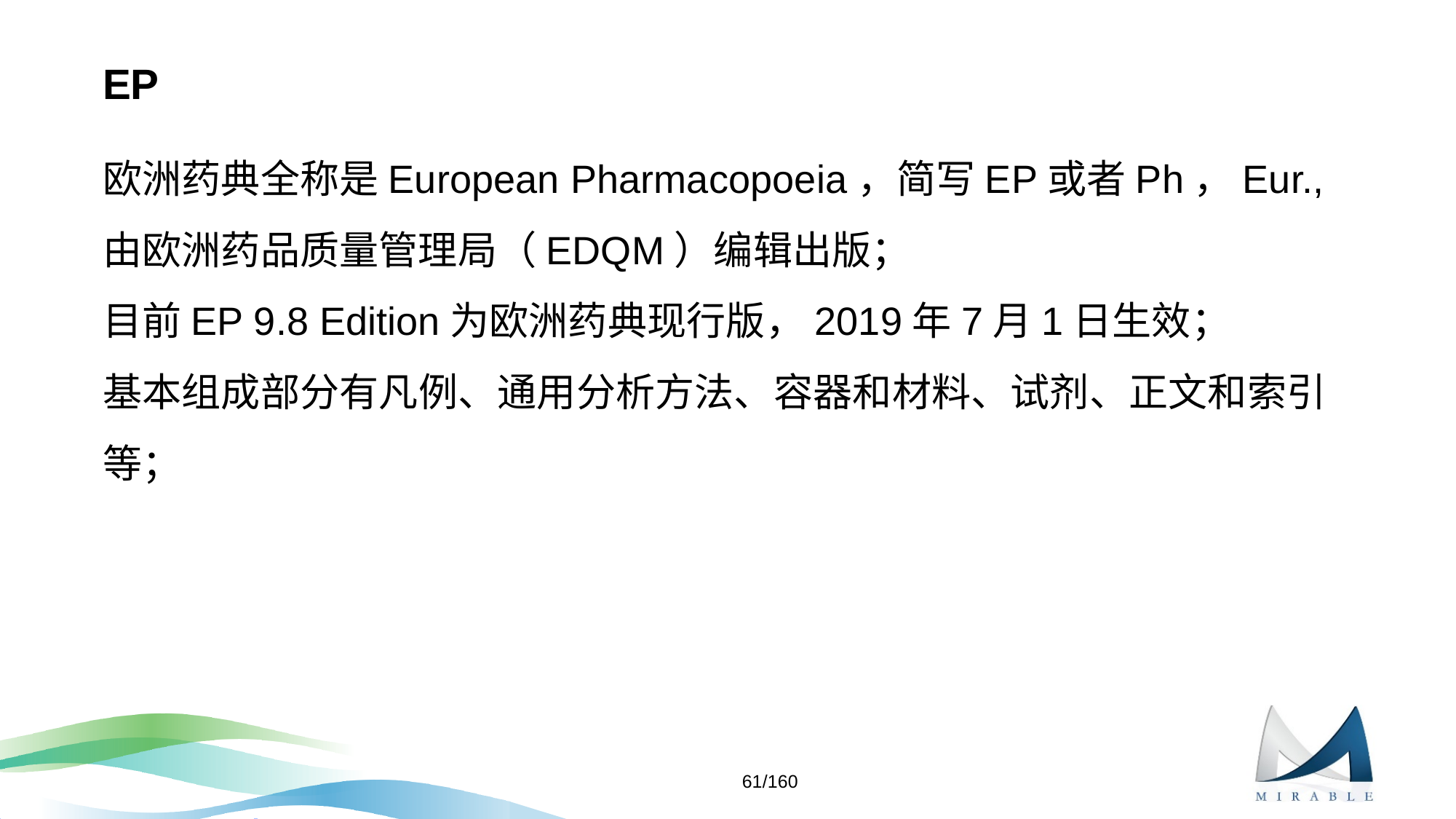

# EP
欧洲药典全称是European Pharmacopoeia，简写EP或者Ph，Eur.,由欧洲药品质量管理局（EDQM）编辑出版；
目前EP 9.8 Edition为欧洲药典现行版，2019年7月1日生效；
基本组成部分有凡例、通用分析方法、容器和材料、试剂、正文和索引等；
61/160